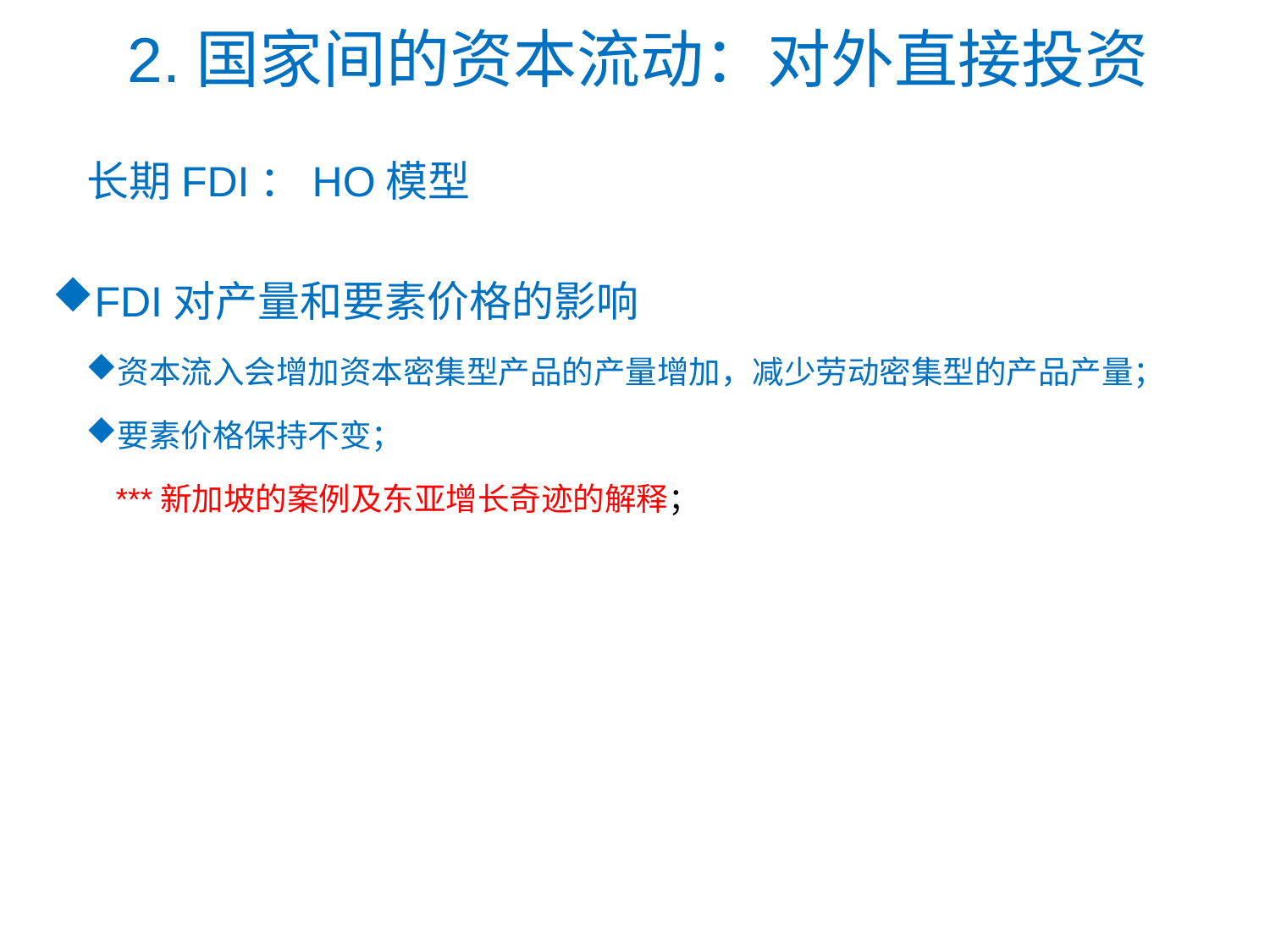

# 2.国家间的资本流动：对外直接投资
长期FDI：HO模型
FDI对产量和要素价格的影响
资本流入会增加资本密集型产品的产量增加，减少劳动密集型的产品产量；
要素价格保持不变；
***新加坡的案例及东亚增长奇迹的解释；